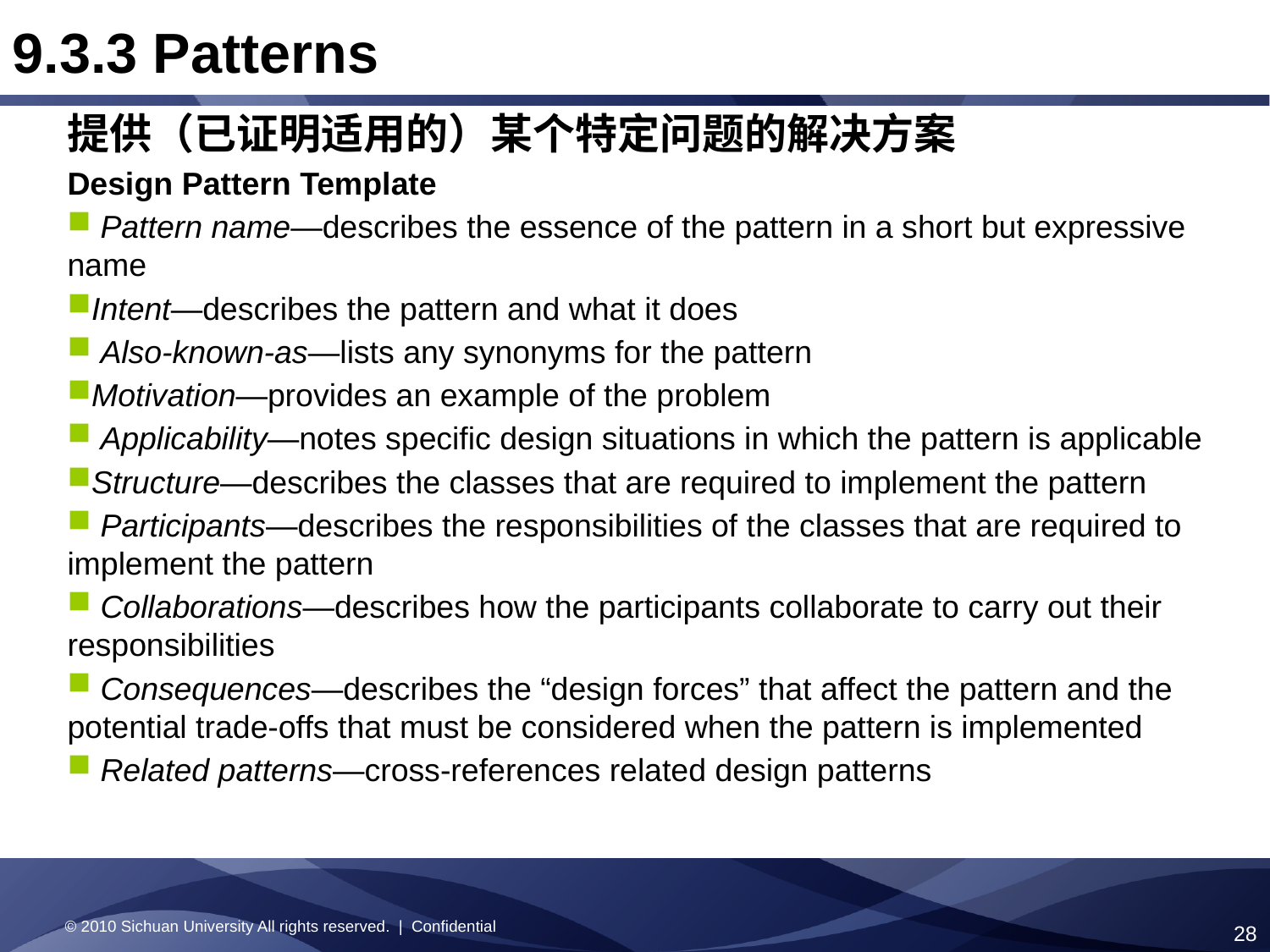

9.3.3 Patterns
提供（已证明适用的）某个特定问题的解决方案
Design Pattern Template
 Pattern name—describes the essence of the pattern in a short but expressive name
Intent—describes the pattern and what it does
 Also-known-as—lists any synonyms for the pattern
Motivation—provides an example of the problem
 Applicability—notes specific design situations in which the pattern is applicable
Structure—describes the classes that are required to implement the pattern
 Participants—describes the responsibilities of the classes that are required to implement the pattern
 Collaborations—describes how the participants collaborate to carry out their responsibilities
 Consequences—describes the “design forces” that affect the pattern and the potential trade-offs that must be considered when the pattern is implemented
 Related patterns—cross-references related design patterns
© 2010 Sichuan University All rights reserved.  |  Confidential
28